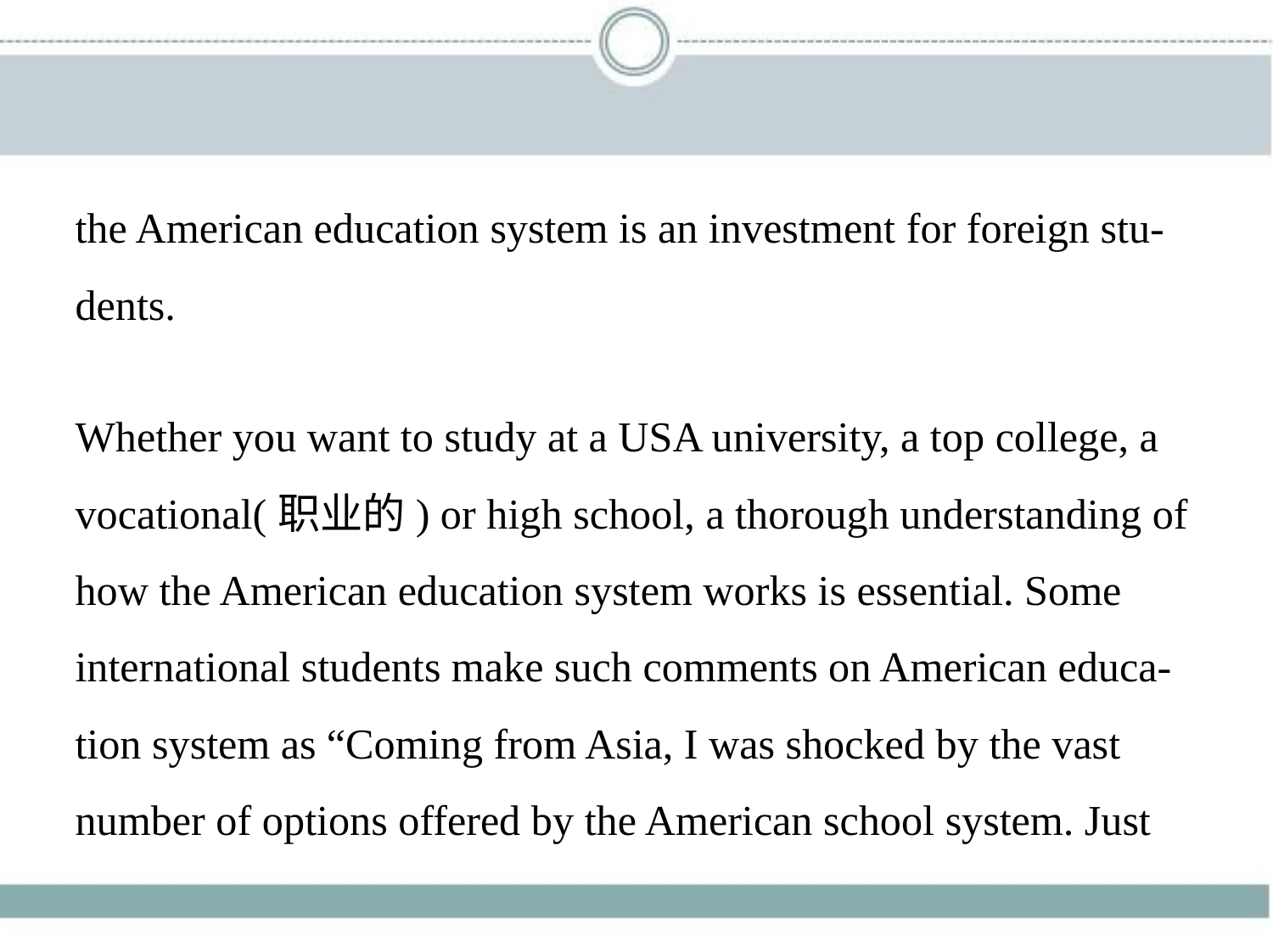

the American education system is an investment for foreign stu-
dents.
Whether you want to study at a USA university, a top college, a
vocational(职业的) or high school, a thorough understanding of
how the American education system works is essential. Some
international students make such comments on American educa-
tion system as “Coming from Asia, I was shocked by the vast
number of options offered by the American school system. Just